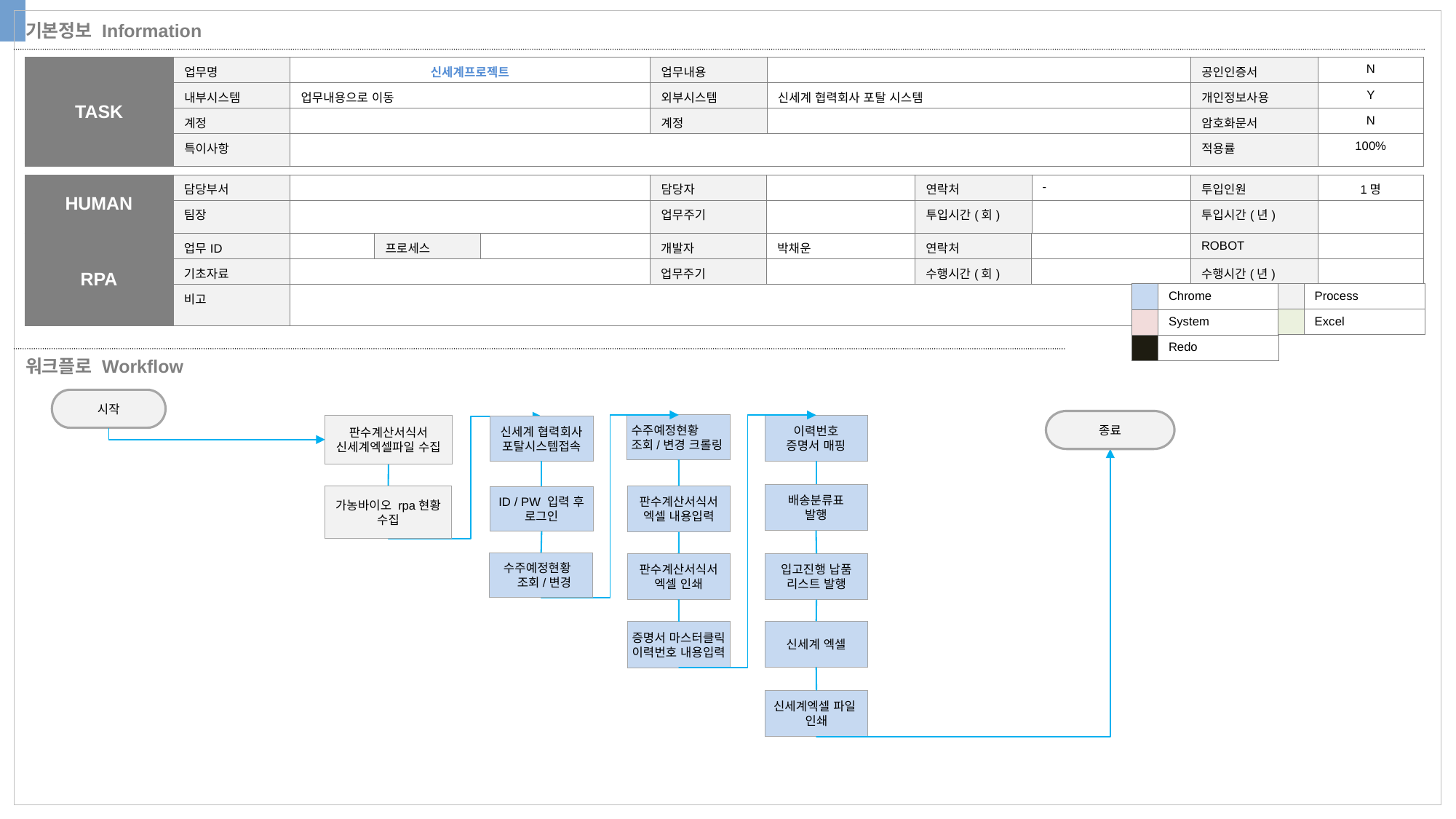

기본정보 Information

| TASK | 업무명 | 신세계프로젝트 | 업무내용 | 배송분류표 | 공인인증서 | N |
| --- | --- | --- | --- | --- | --- | --- |
|  | 내부시스템 | 업무내용으로 이동 | 외부시스템 | 신세계 협력회사 포탈 시스템 | 개인정보사용 | Y |
|  | 계정 |  | 계정 |  | 암호화문서 | N |
|  | 특이사항 |  |  |  | 적용률 | 100% |
| HUMAN | 담당부서 |  | 담당자 |  | 연락처 | - | 투입인원 | 1명 |
| --- | --- | --- | --- | --- | --- | --- | --- | --- |
|  | 팀장 |  | 업무주기 |  | 투입시간(회) |  | 투입시간(년) |  |
| RPA | 업무ID |  | 프로세스 |  | 개발자 | 박채운 | 연락처 |  | ROBOT |  |
| --- | --- | --- | --- | --- | --- | --- | --- | --- | --- | --- |
|  | 기초자료 |  |  |  | 업무주기 |  | 수행시간(회) |  | 수행시간(년) |  |
|  | 비고 |  |  |  |  |  |  |  |  |  |
|  | Process |
| --- | --- |
|  | Excel |
|  | Chrome |
| --- | --- |
|  | System |
|  | Redo |

워크플로 Workflow
시작
종료
수주예정현황
조회/변경 크롤링
판수계산서식서
신세계엑셀파일 수집
이력번호
증명서 매핑
신세계 협력회사
포탈시스템접속
배송분류표
발행
가농바이오 rpa현황
수집
판수계산서식서
엑셀 내용입력
ID / PW 입력 후
로그인
  수주예정현황
      조회/변경
판수계산서식서
엑셀 인쇄
입고진행 납품
리스트 발행
신세계 엑셀
증명서 마스터클릭
이력번호 내용입력
신세계엑셀 파일
인쇄